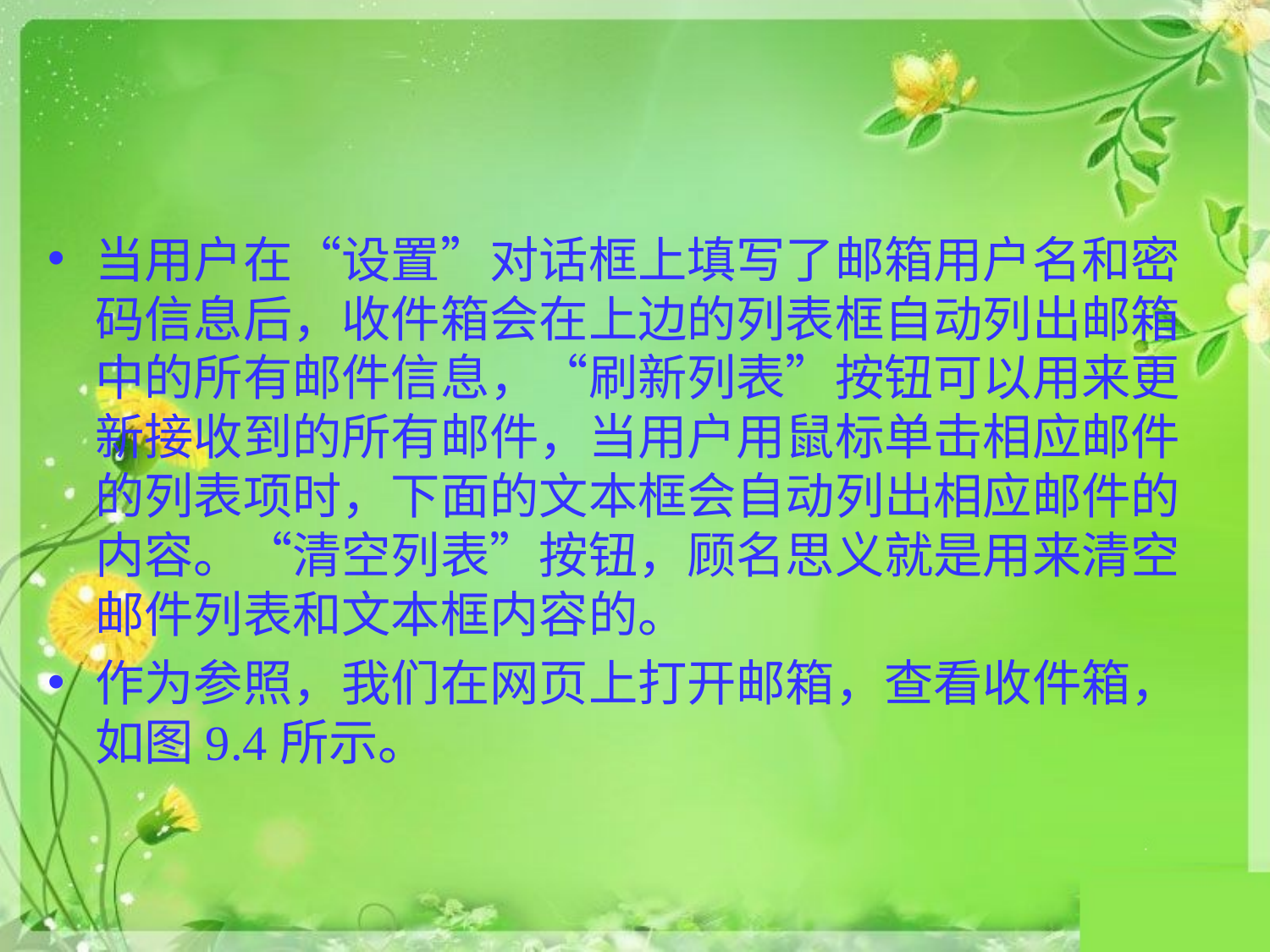

#
当用户在“设置”对话框上填写了邮箱用户名和密码信息后，收件箱会在上边的列表框自动列出邮箱中的所有邮件信息，“刷新列表”按钮可以用来更新接收到的所有邮件，当用户用鼠标单击相应邮件的列表项时，下面的文本框会自动列出相应邮件的内容。“清空列表”按钮，顾名思义就是用来清空邮件列表和文本框内容的。
作为参照，我们在网页上打开邮箱，查看收件箱，如图9.4所示。